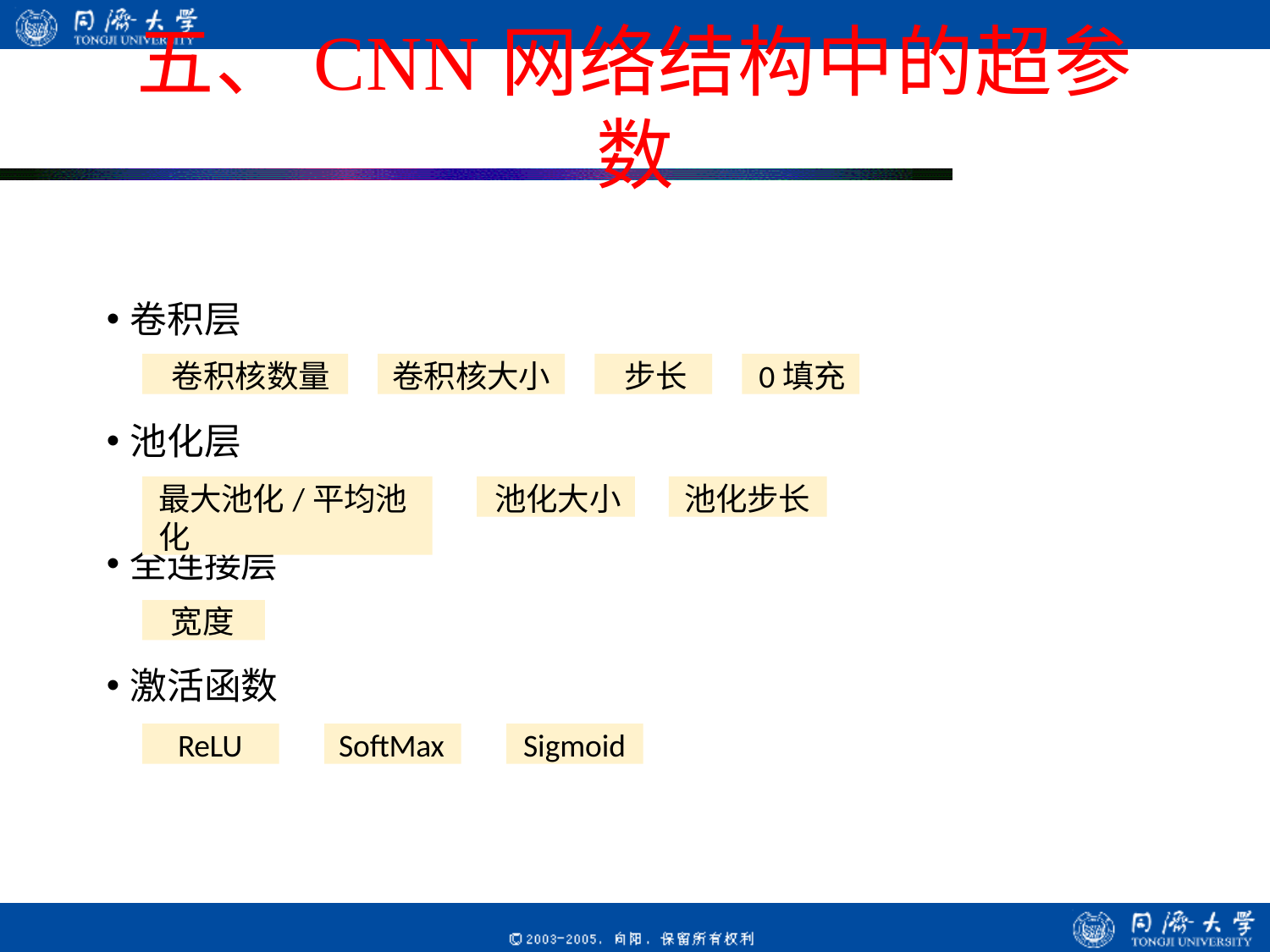

# 五、CNN网络结构中的超参数
卷积层
卷积核数量
卷积核大小
步长
0填充
池化层
最大池化/平均池化
池化大小
池化步长
全连接层
宽度
激活函数
ReLU
SoftMax
Sigmoid